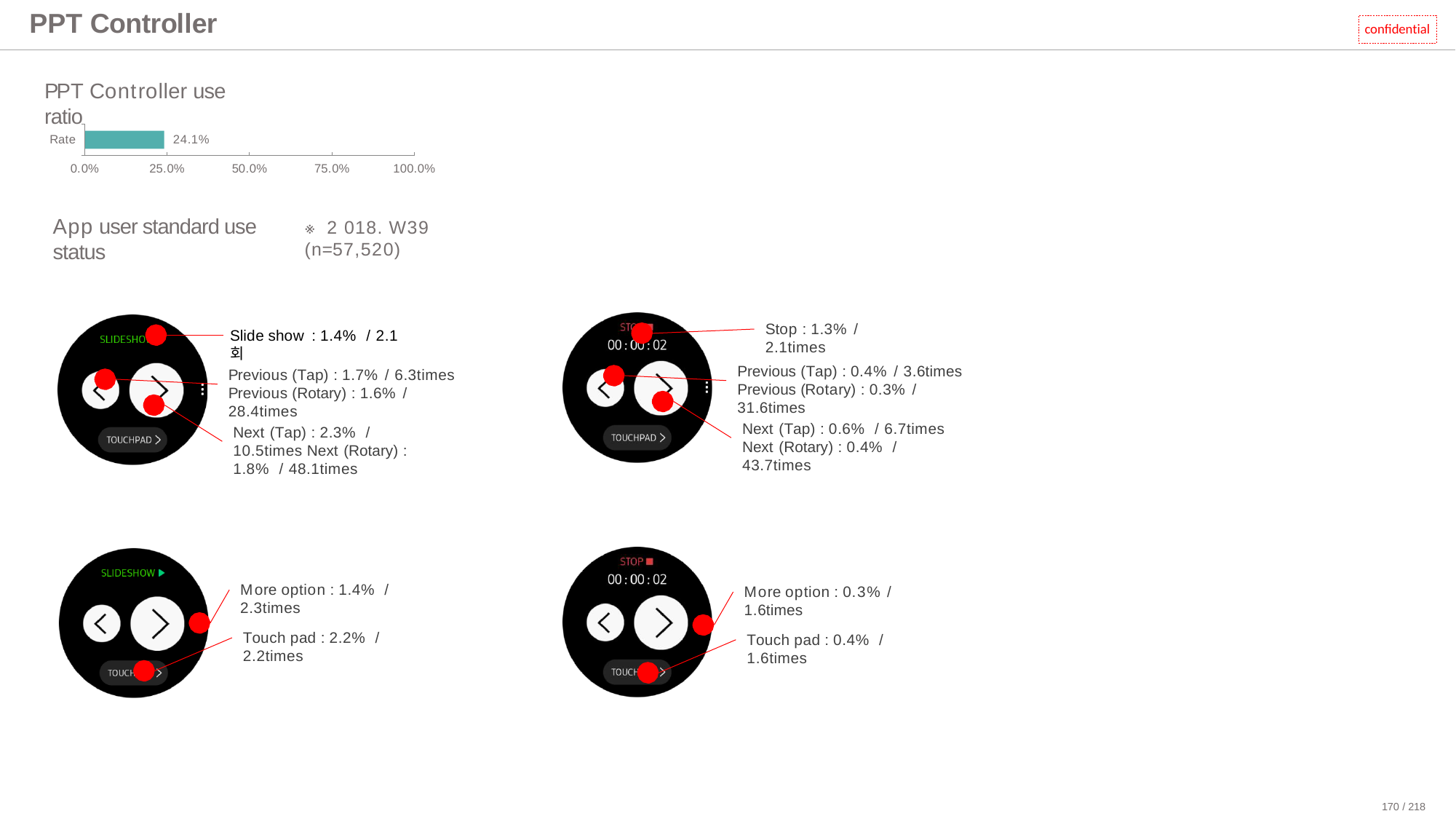

# PPT Controller
confidential
PPT Controller use ratio

24.1%
Rate

0.0%
25.0%
50.0%
75.0%
100.0%
App user standard use status
※2018. W39 (n=57,520)

Stop : 1.3% / 2.1times

Slide show : 1.4% / 2.1회

Previous (Tap) : 0.4% / 3.6times Previous (Rotary) : 0.3% / 31.6times

Previous (Tap) : 1.7% / 6.3times Previous (Rotary) : 1.6% / 28.4times

Next (Tap) : 0.6% / 6.7times Next (Rotary) : 0.4% / 43.7times
Next (Tap) : 2.3% / 10.5times Next (Rotary) : 1.8% / 48.1times

More option : 1.4% / 2.3times
More option : 0.3% / 1.6times

Touch pad : 2.2% / 2.2times
Touch pad : 0.4% / 1.6times

170 / 218